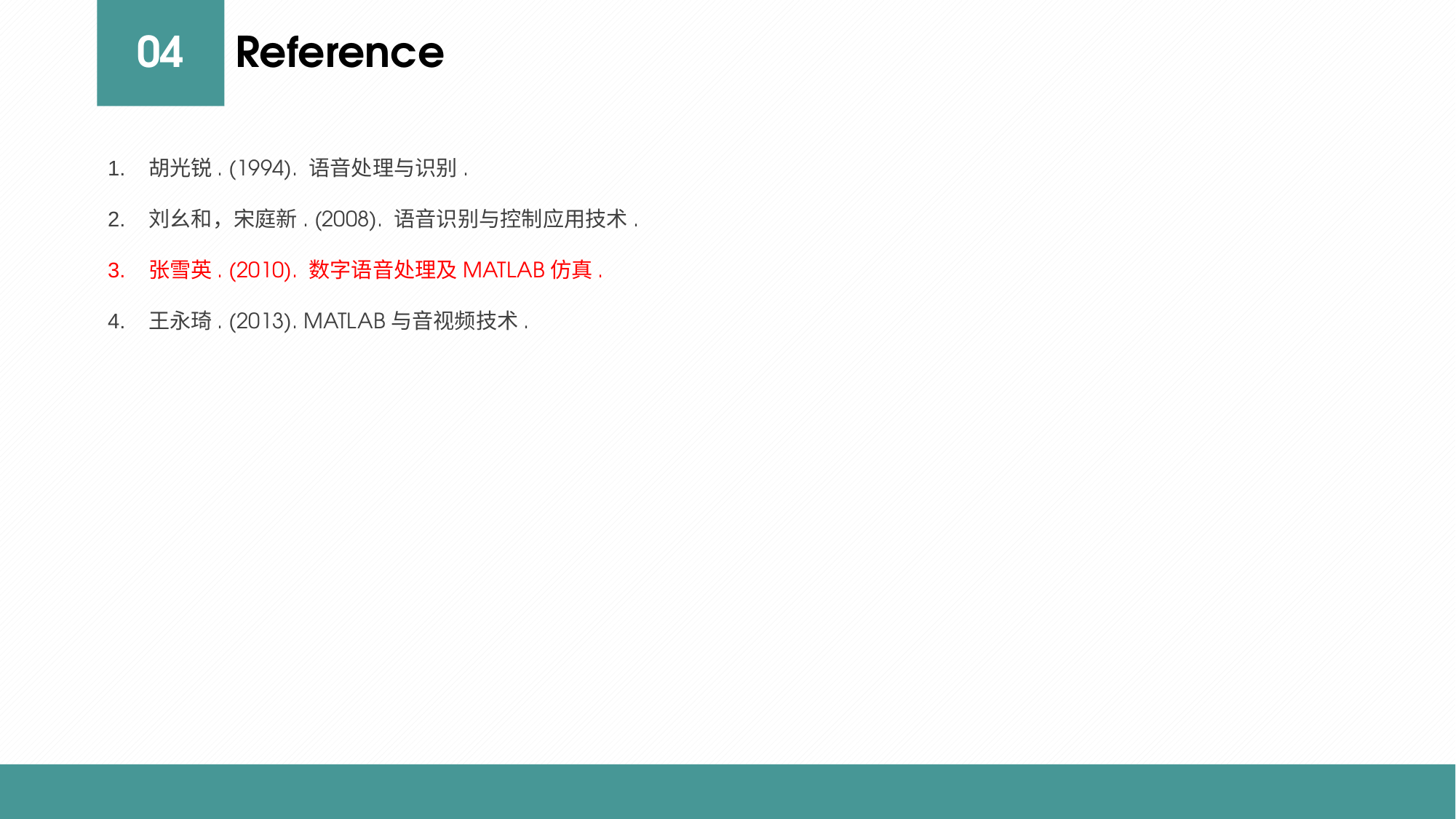

04
Reference
胡光锐. (1994). 语音处理与识别.
刘幺和，宋庭新. (2008). 语音识别与控制应用技术.
张雪英. (2010). 数字语音处理及MATLAB仿真.
王永琦. (2013). MATLAB与音视频技术.